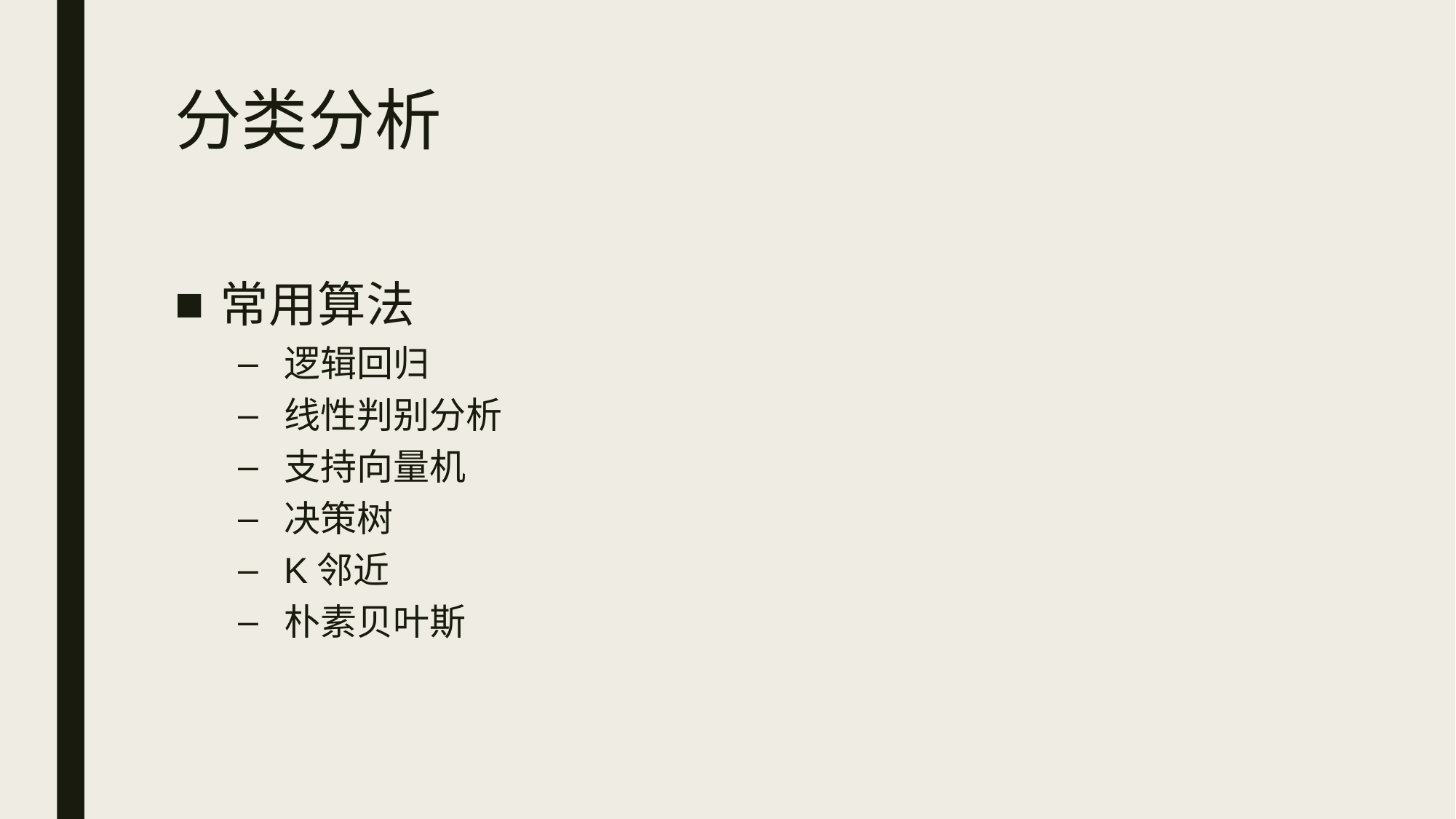

# 分类分析
常用算法
逻辑回归
线性判别分析
支持向量机
决策树
K邻近
朴素贝叶斯